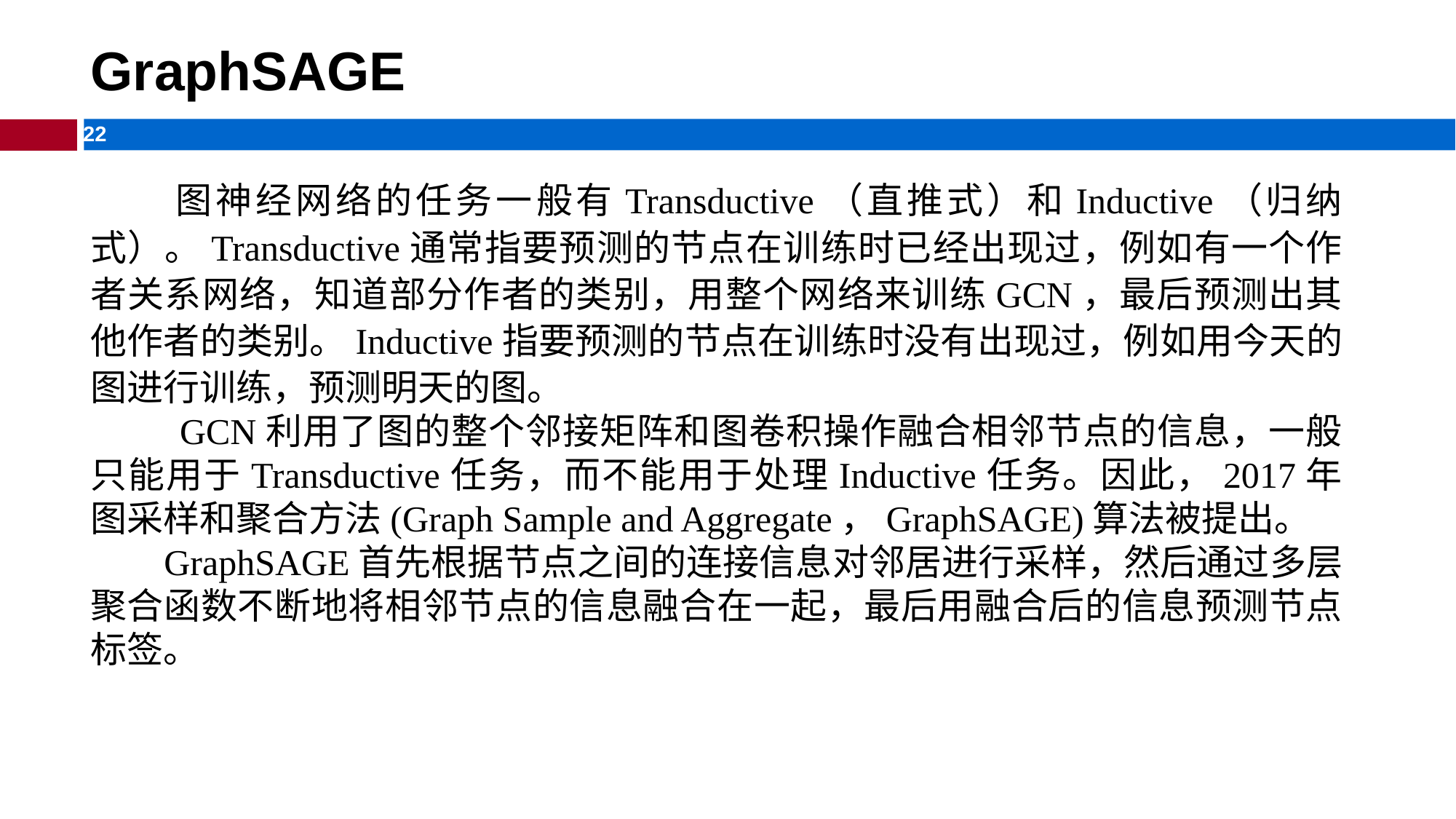

# GraphSAGE
    图神经网络的任务一般有Transductive（直推式）和Inductive（归纳式）。Transductive通常指要预测的节点在训练时已经出现过，例如有一个作者关系网络，知道部分作者的类别，用整个网络来训练GCN，最后预测出其他作者的类别。Inductive指要预测的节点在训练时没有出现过，例如用今天的图进行训练，预测明天的图。
         GCN利用了图的整个邻接矩阵和图卷积操作融合相邻节点的信息，一般只能用于Transductive任务，而不能用于处理Inductive任务。因此，2017年图采样和聚合方法(Graph Sample and Aggregate，GraphSAGE)算法被提出。
        GraphSAGE首先根据节点之间的连接信息对邻居进行采样，然后通过多层聚合函数不断地将相邻节点的信息融合在一起，最后用融合后的信息预测节点标签。